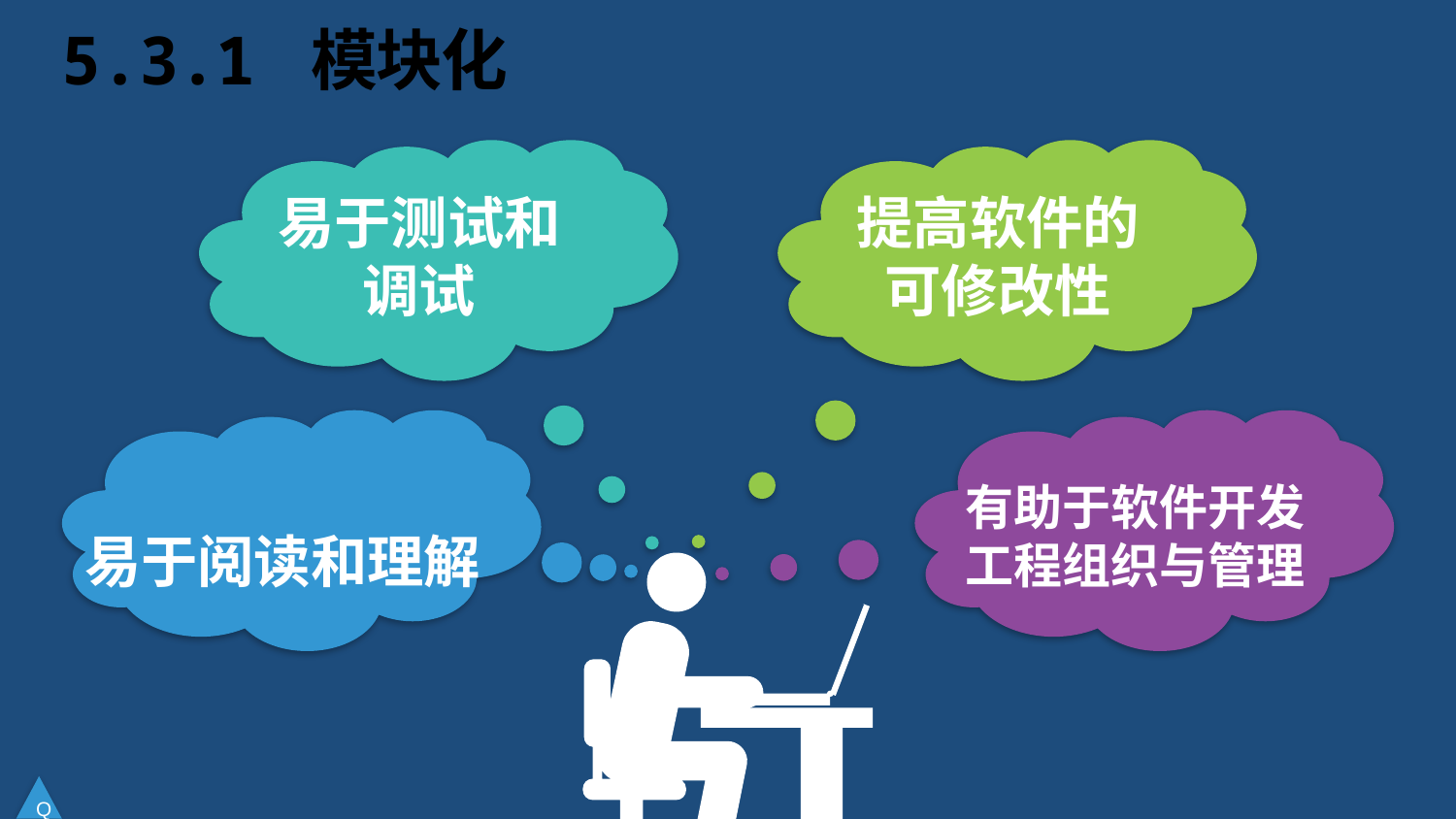

# 5.3.1 模块化
易于测试和调试
提高软件的
可修改性
易于阅读和理解
有助于软件开发
工程组织与管理

Q